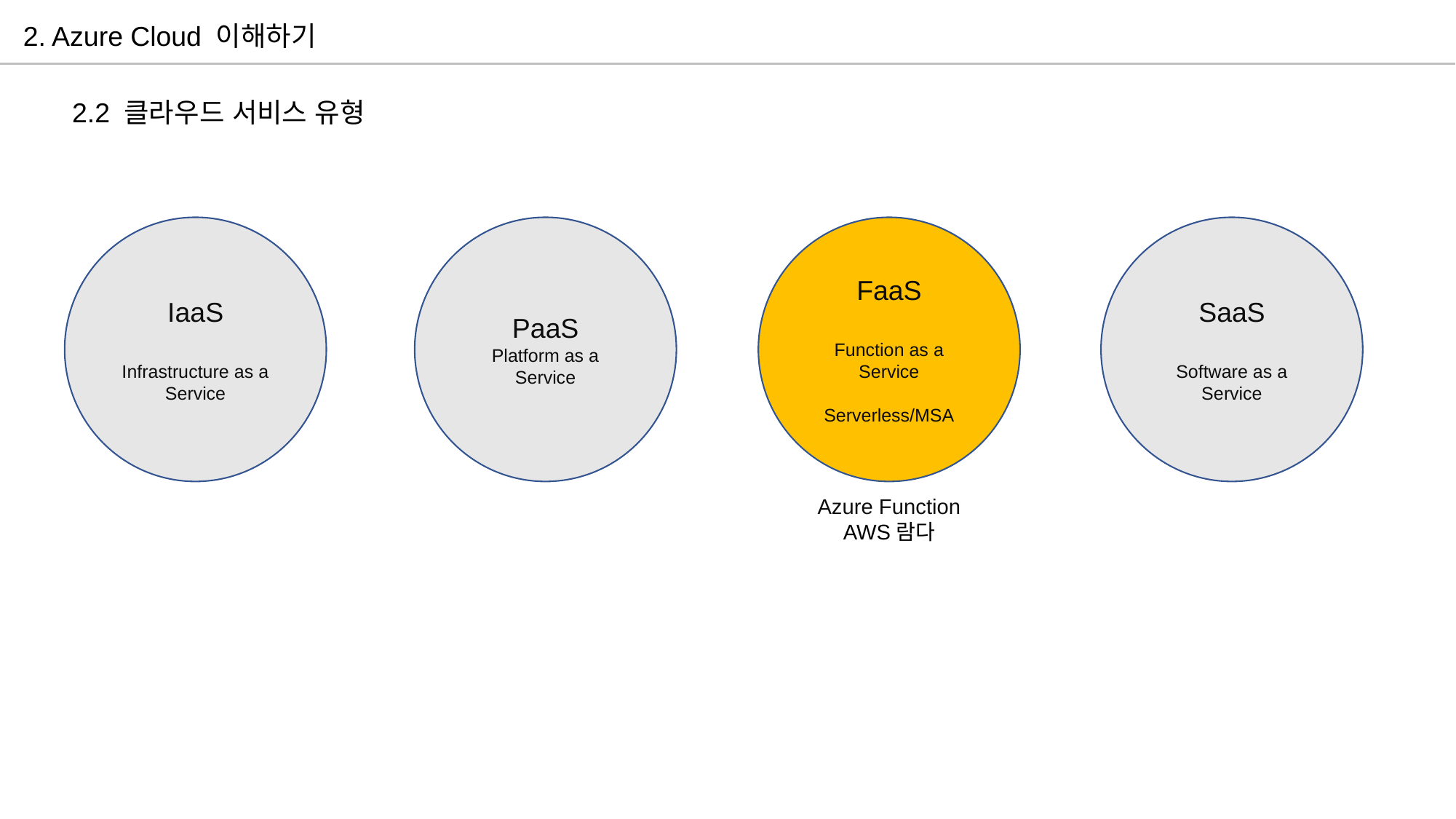

2. Azure Cloud 이해하기
2.2 클라우드 서비스 유형
IaaS
Infrastructure as a Service
PaaS
Platform as a Service
FaaS
Function as a Service
Serverless/MSA
SaaS
Software as a Service
Azure Function
AWS람다